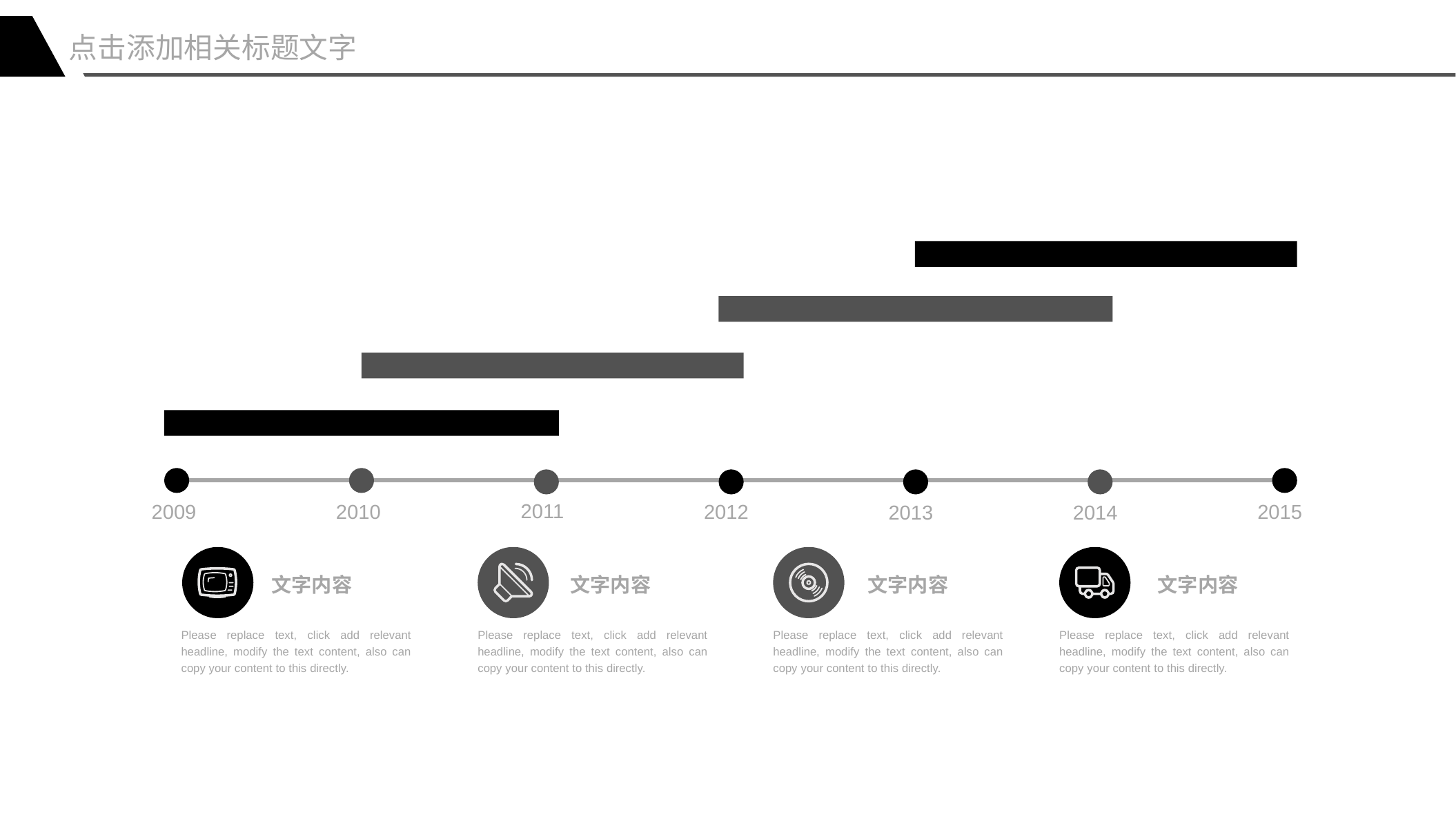

点击添加相关标题文字

2011
2009
2015
2012
2010
2013
2014

文字内容
文字内容
文字内容
文字内容
Please replace text, click add relevant headline, modify the text content, also can copy your content to this directly.
Please replace text, click add relevant headline, modify the text content, also can copy your content to this directly.
Please replace text, click add relevant headline, modify the text content, also can copy your content to this directly.
Please replace text, click add relevant headline, modify the text content, also can copy your content to this directly.